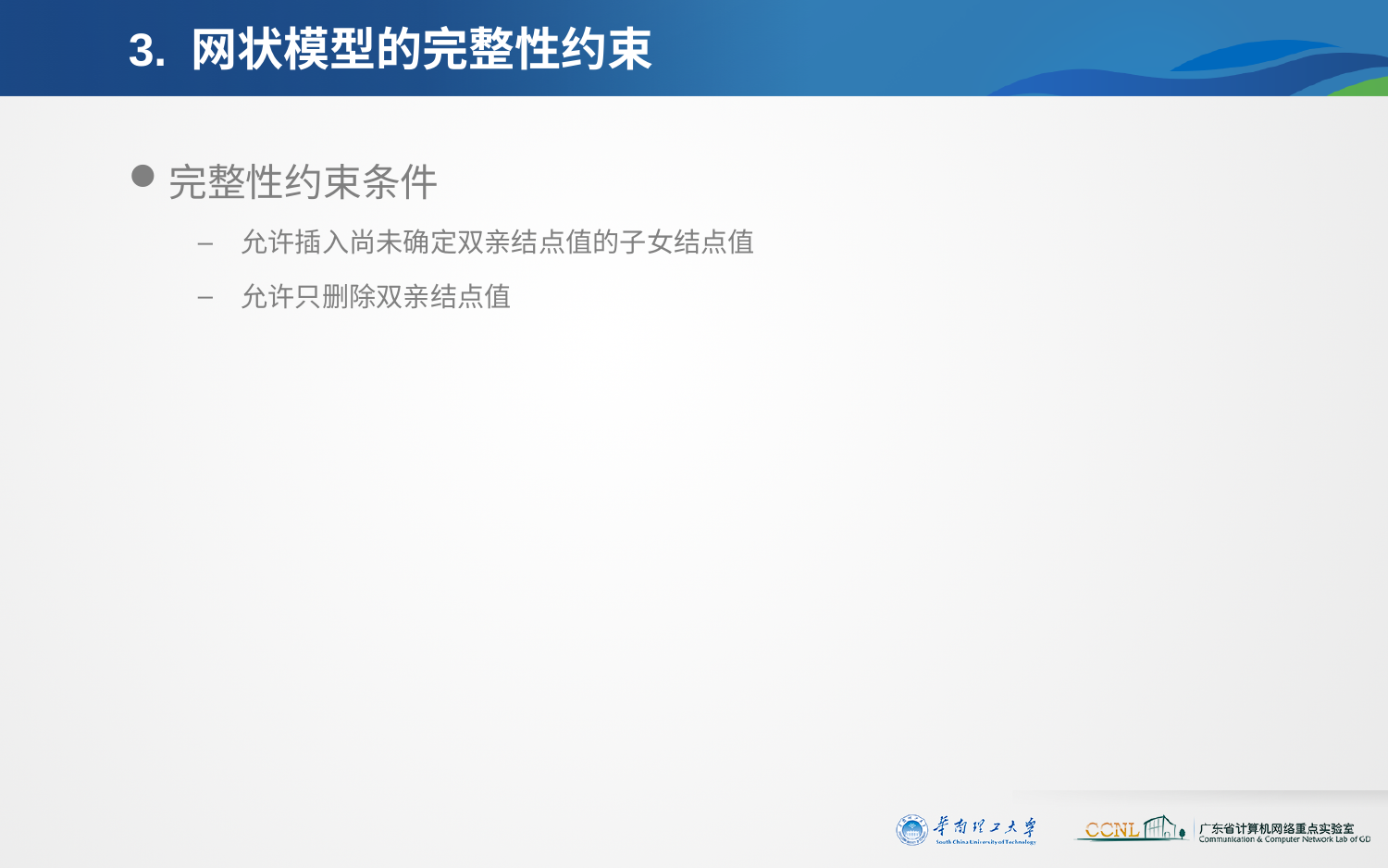

# 3. 网状模型的完整性约束
完整性约束条件
允许插入尚未确定双亲结点值的子女结点值
允许只删除双亲结点值